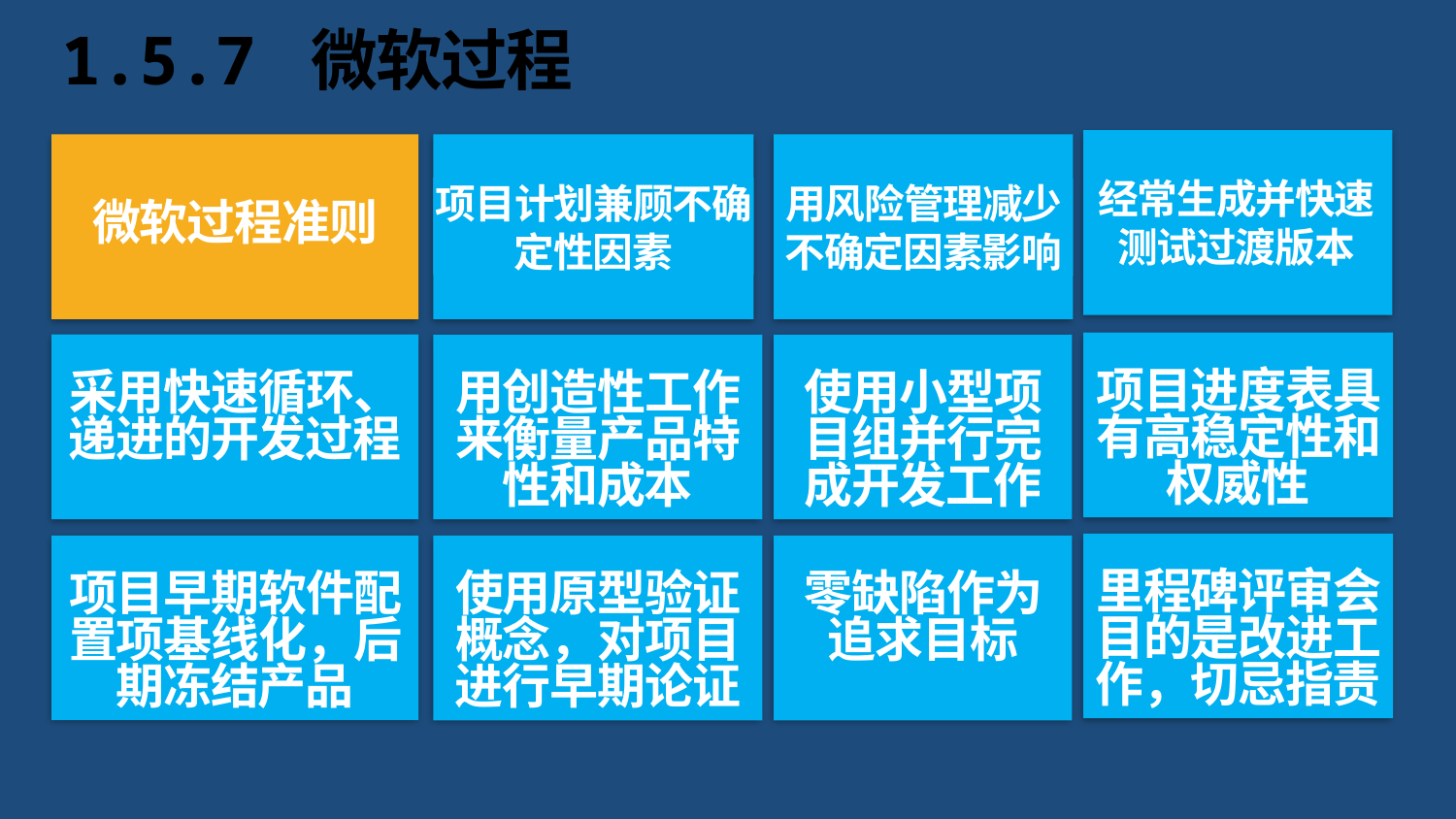

# 1.5.7 微软过程

经常生成并快速测试过渡版本
微软过程准则

项目计划兼顾不确定性因素

用风险管理减少不确定因素影响
项目进度表具有高稳定性和权威性
采用快速循环、递进的开发过程

用创造性工作来衡量产品特性和成本
使用小型项目组并行完成开发工作
里程碑评审会目的是改进工作，切忌指责
项目早期软件配置项基线化，后期冻结产品
使用原型验证概念，对项目进行早期论证
零缺陷作为追求目标